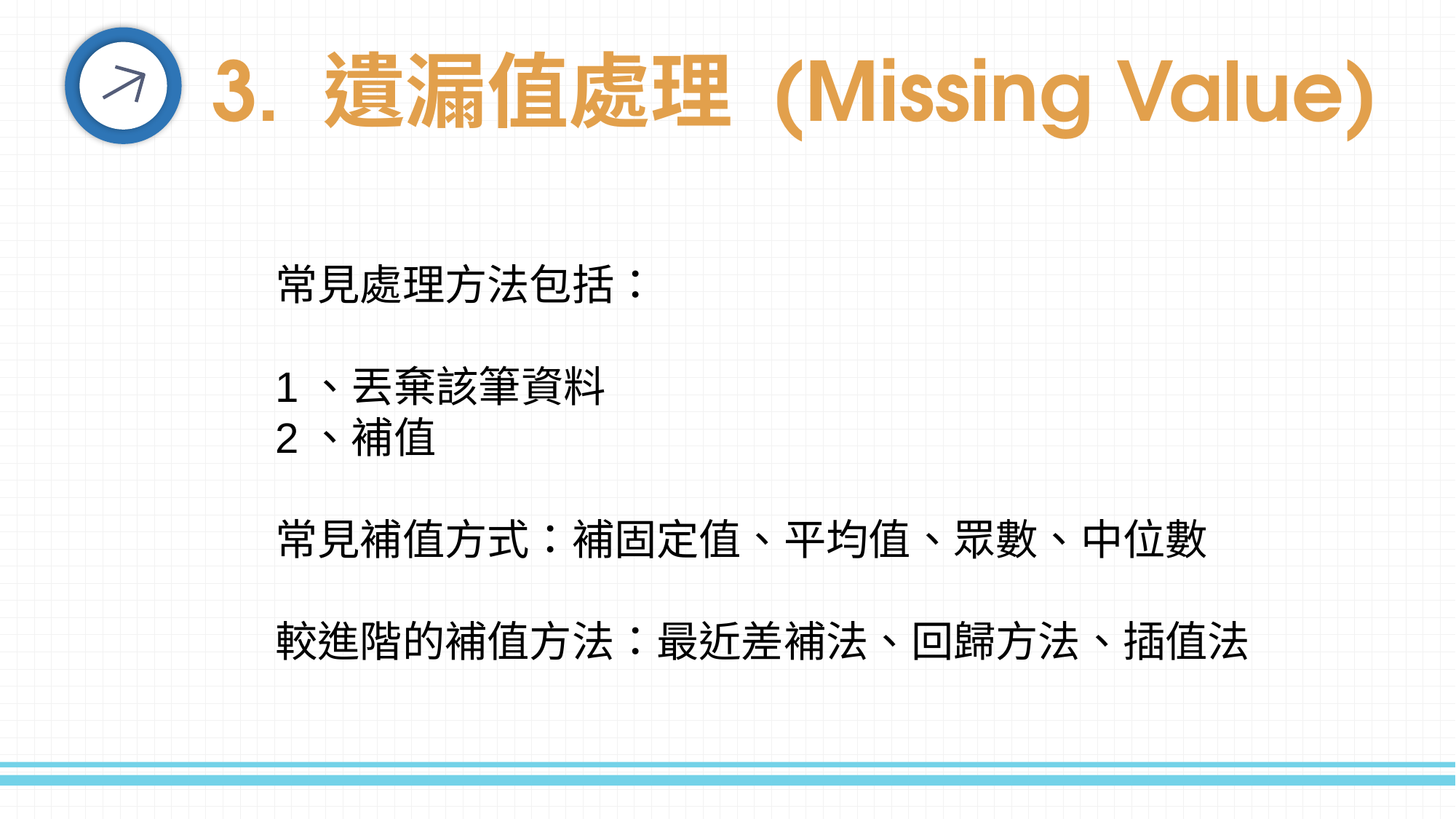

3. 遺漏值處理 (Missing Value)
常見處理方法包括：

1、丟棄該筆資料
2、補值

常見補值方式：補固定值、平均值、眾數、中位數

較進階的補值方法：最近差補法、回歸方法、插值法